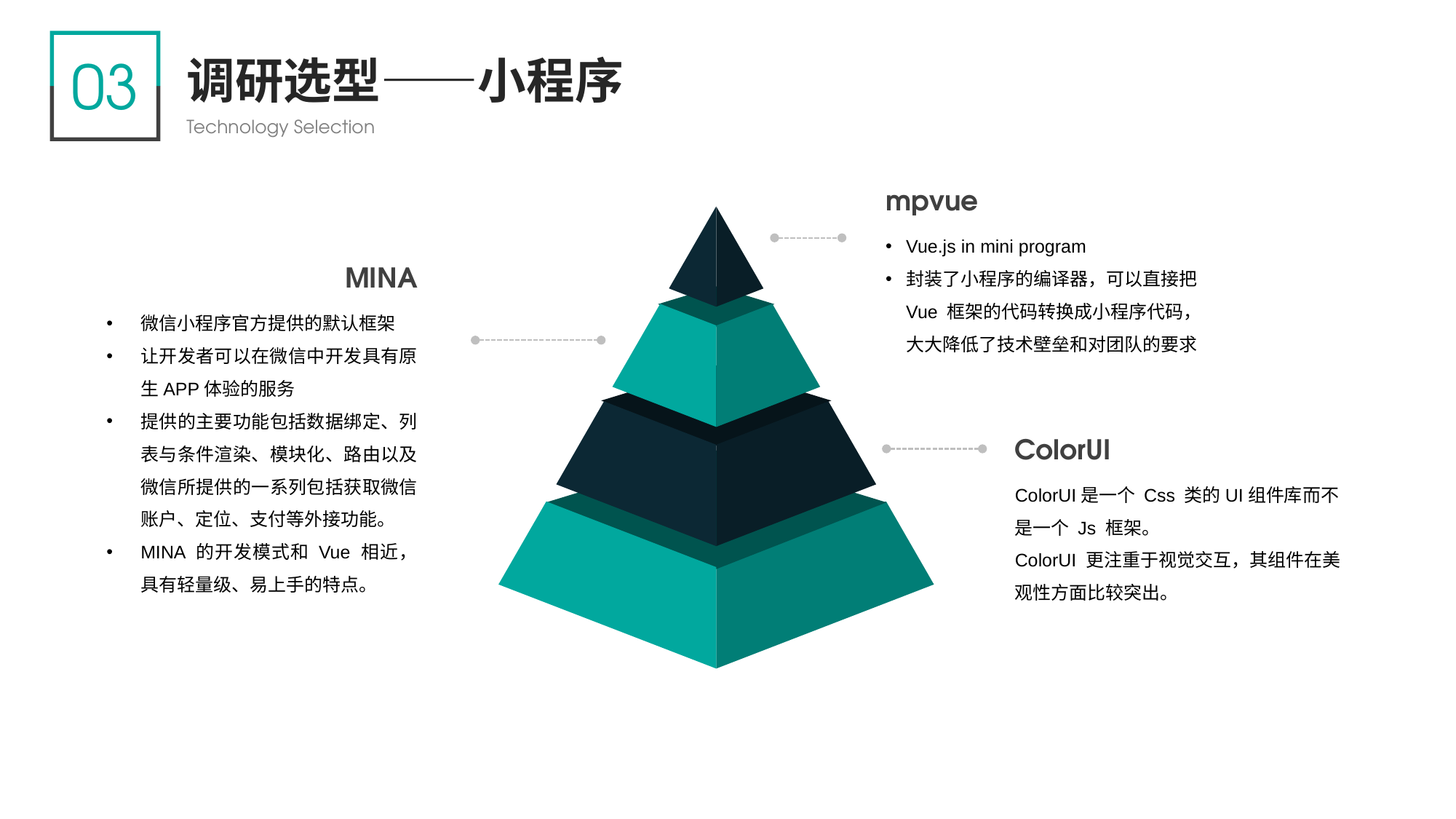

03
调研选型——小程序
Technology Selection

mpvue
Vue.js in mini program
封装了小程序的编译器，可以直接把 Vue 框架的代码转换成小程序代码，大大降低了技术壁垒和对团队的要求

MINA
微信小程序官方提供的默认框架
让开发者可以在微信中开发具有原生APP体验的服务
提供的主要功能包括数据绑定、列表与条件渲染、模块化、路由以及微信所提供的一系列包括获取微信账户、定位、支付等外接功能。
MINA 的开发模式和 Vue 相近，具有轻量级、易上手的特点。
ColorUI
ColorUI是一个 Css 类的UI组件库而不是一个 Js 框架。
ColorUI 更注重于视觉交互，其组件在美观性方面比较突出。